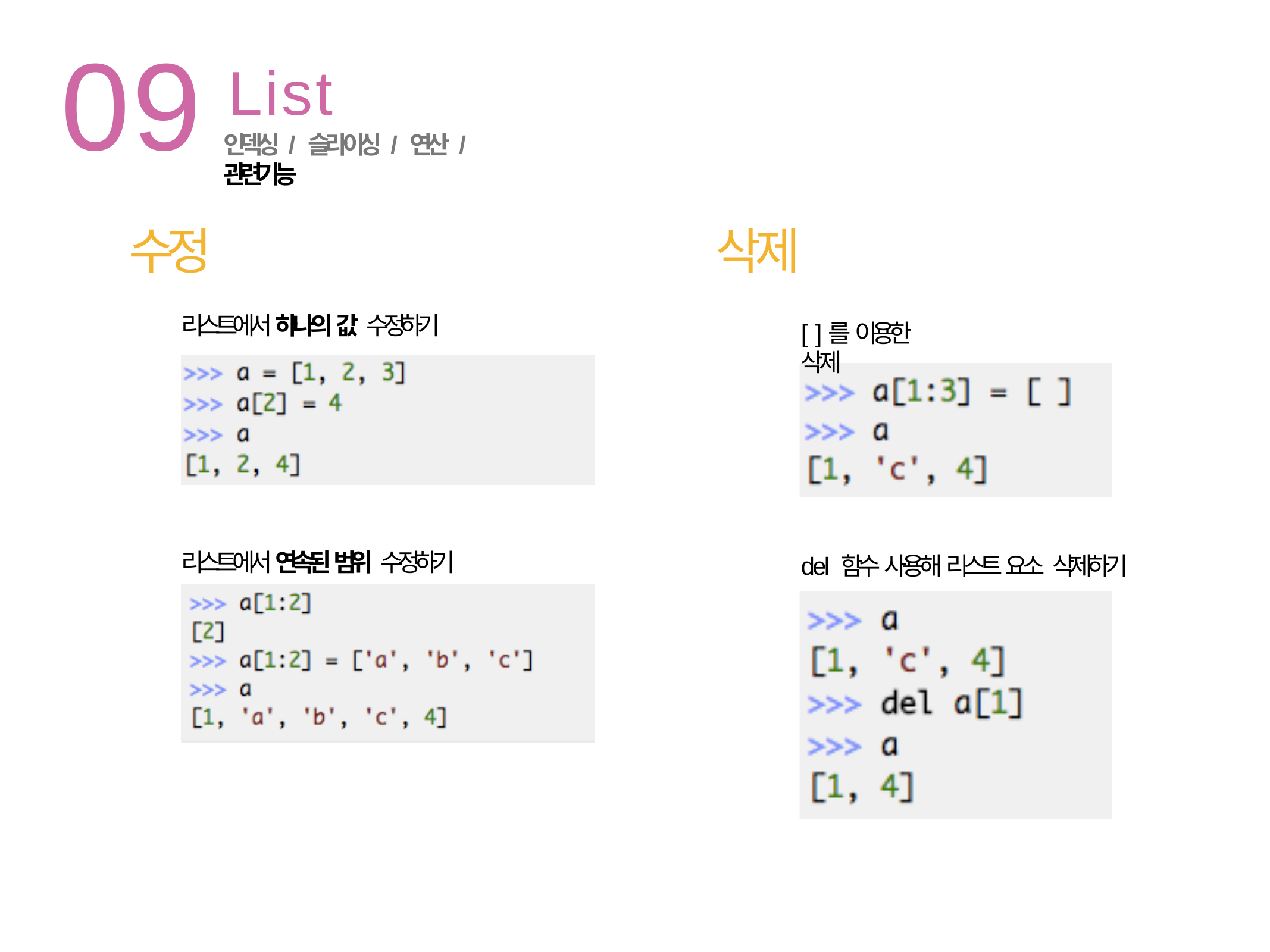

09
수정
리스트에서  하나의  값 수정하기
# List
인덱싱  / 슬라이싱  / 연산  / 관련기능
삭제
[ ]를 이용한 삭제

리스트에서  연속된  범위  수정하기
del 함수  사용해  리스트  요소 삭제하기